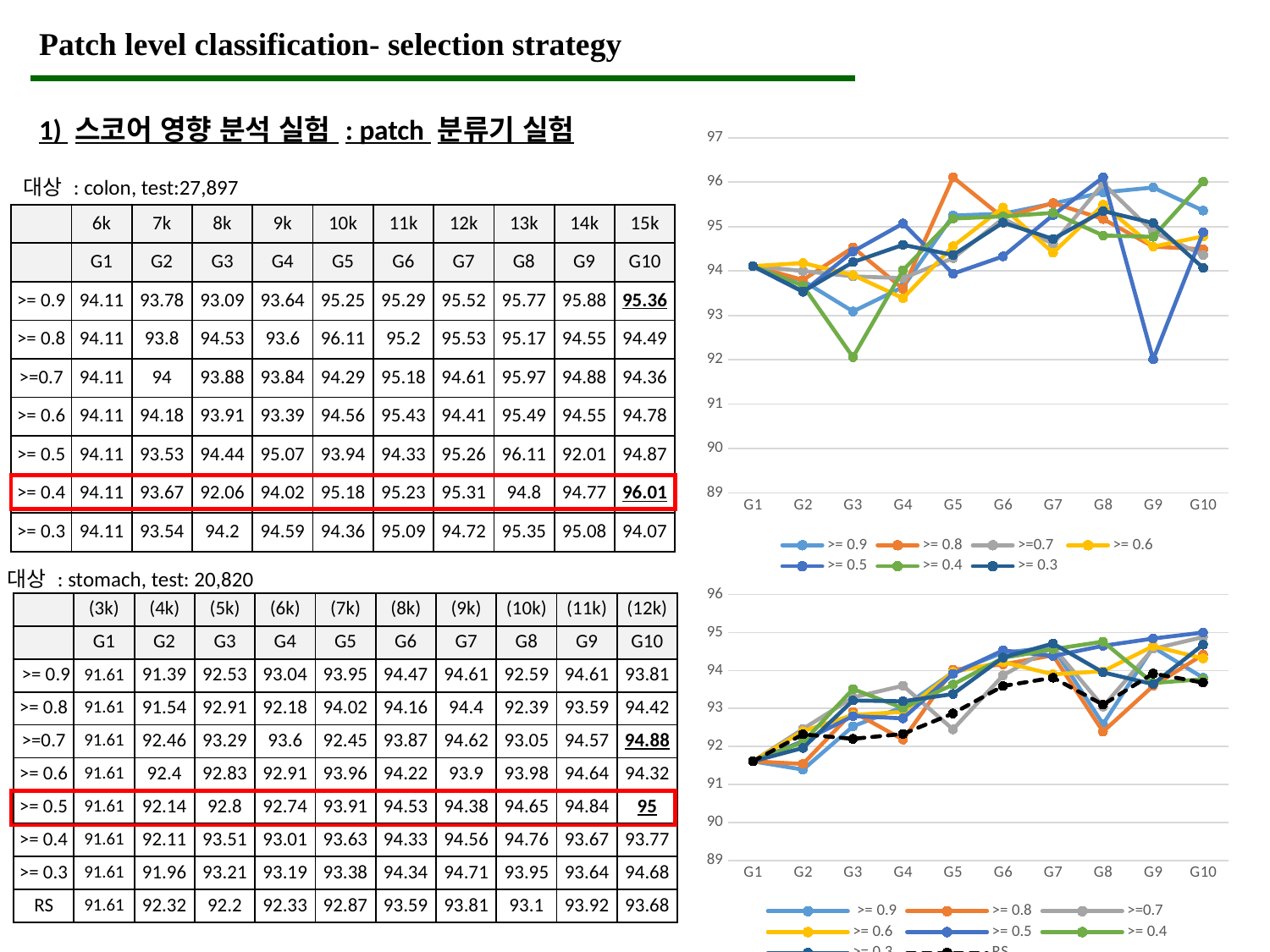

Patch level classification- selection strategy
1) 스코어 영향 분석 실험 : patch 분류기 실험

### Chart

| Category | >= 0.9 | >= 0.8 | >=0.7 | >= 0.6 | >= 0.5 | >= 0.4 | >= 0.3 |
|---|---|---|---|---|---|---|---|
| G1 | 94.11 | 94.11 | 94.11 | 94.11 | 94.11 | 94.11 | 94.11 |
| G2 | 93.78 | 93.8 | 94.0 | 94.18 | 93.53 | 93.67 | 93.54 |
| G3 | 93.09 | 94.53 | 93.88 | 93.91 | 94.44 | 92.06 | 94.2 |
| G4 | 93.64 | 93.6 | 93.84 | 93.39 | 95.07 | 94.02 | 94.59 |
| G5 | 95.25 | 96.11 | 94.29 | 94.56 | 93.94 | 95.18 | 94.36 |
| G6 | 95.29 | 95.2 | 95.18 | 95.43 | 94.33 | 95.23 | 95.09 |
| G7 | 95.52 | 95.53 | 94.61 | 94.41 | 95.26 | 95.31 | 94.72 |
| G8 | 95.77 | 95.17 | 95.97 | 95.49 | 96.11 | 94.8 | 95.35 |
| G9 | 95.88 | 94.55 | 94.88 | 94.55 | 92.01 | 94.77 | 95.08 |
| G10 | 95.36 | 94.49 | 94.36 | 94.78 | 94.87 | 96.01 | 94.07 |
대상 : colon, test:27,897
|  | 6k | 7k | 8k | 9k | 10k | 11k | 12k | 13k | 14k | 15k |
| --- | --- | --- | --- | --- | --- | --- | --- | --- | --- | --- |
|  | G1 | G2 | G3 | G4 | G5 | G6 | G7 | G8 | G9 | G10 |
| >= 0.9 | 94.11 | 93.78 | 93.09 | 93.64 | 95.25 | 95.29 | 95.52 | 95.77 | 95.88 | 95.36 |
| >= 0.8 | 94.11 | 93.8 | 94.53 | 93.6 | 96.11 | 95.2 | 95.53 | 95.17 | 94.55 | 94.49 |
| >=0.7 | 94.11 | 94 | 93.88 | 93.84 | 94.29 | 95.18 | 94.61 | 95.97 | 94.88 | 94.36 |
| >= 0.6 | 94.11 | 94.18 | 93.91 | 93.39 | 94.56 | 95.43 | 94.41 | 95.49 | 94.55 | 94.78 |
| >= 0.5 | 94.11 | 93.53 | 94.44 | 95.07 | 93.94 | 94.33 | 95.26 | 96.11 | 92.01 | 94.87 |
| >= 0.4 | 94.11 | 93.67 | 92.06 | 94.02 | 95.18 | 95.23 | 95.31 | 94.8 | 94.77 | 96.01 |
| >= 0.3 | 94.11 | 93.54 | 94.2 | 94.59 | 94.36 | 95.09 | 94.72 | 95.35 | 95.08 | 94.07 |

대상 : stomach, test: 20,820

### Chart

| Category |  >= 0.9 | >= 0.8 | >=0.7 | >= 0.6 | >= 0.5 | >= 0.4 | >= 0.3 | RS |
|---|---|---|---|---|---|---|---|---|
| G1 | 91.61 | 91.61 | 91.61 | 91.61 | 91.61 | 91.61 | 91.61 | 91.61 |
| G2 | 91.39 | 91.54 | 92.46 | 92.4 | 92.14 | 92.11 | 91.96 | 92.32 |
| G3 | 92.53 | 92.91 | 93.29 | 92.83 | 92.8 | 93.51 | 93.21 | 92.2 |
| G4 | 93.04 | 92.18 | 93.6 | 92.91 | 92.74 | 93.01 | 93.19 | 92.33 |
| G5 | 93.95 | 94.02 | 92.45 | 93.96 | 93.91 | 93.63 | 93.38 | 92.87 |
| G6 | 94.47 | 94.16 | 93.87 | 94.22 | 94.53 | 94.33 | 94.34 | 93.59 |
| G7 | 94.61 | 94.4 | 94.62 | 93.9 | 94.38 | 94.56 | 94.71 | 93.81 |
| G8 | 92.59 | 92.39 | 93.05 | 93.98 | 94.65 | 94.76 | 93.95 | 93.1 |
| G9 | 94.61 | 93.59 | 94.57 | 94.64 | 94.84 | 93.67 | 93.64 | 93.92 |
| G10 | 93.81 | 94.42 | 94.88 | 94.32 | 95.0 | 93.77 | 94.68 | 93.68 |
|  | (3k) | (4k) | (5k) | (6k) | (7k) | (8k) | (9k) | (10k) | (11k) | (12k) |
| --- | --- | --- | --- | --- | --- | --- | --- | --- | --- | --- |
|  | G1 | G2 | G3 | G4 | G5 | G6 | G7 | G8 | G9 | G10 |
| >= 0.9 | 91.61 | 91.39 | 92.53 | 93.04 | 93.95 | 94.47 | 94.61 | 92.59 | 94.61 | 93.81 |
| >= 0.8 | 91.61 | 91.54 | 92.91 | 92.18 | 94.02 | 94.16 | 94.4 | 92.39 | 93.59 | 94.42 |
| >=0.7 | 91.61 | 92.46 | 93.29 | 93.6 | 92.45 | 93.87 | 94.62 | 93.05 | 94.57 | 94.88 |
| >= 0.6 | 91.61 | 92.4 | 92.83 | 92.91 | 93.96 | 94.22 | 93.9 | 93.98 | 94.64 | 94.32 |
| >= 0.5 | 91.61 | 92.14 | 92.8 | 92.74 | 93.91 | 94.53 | 94.38 | 94.65 | 94.84 | 95 |
| >= 0.4 | 91.61 | 92.11 | 93.51 | 93.01 | 93.63 | 94.33 | 94.56 | 94.76 | 93.67 | 93.77 |
| >= 0.3 | 91.61 | 91.96 | 93.21 | 93.19 | 93.38 | 94.34 | 94.71 | 93.95 | 93.64 | 94.68 |
| RS | 91.61 | 92.32 | 92.2 | 92.33 | 92.87 | 93.59 | 93.81 | 93.1 | 93.92 | 93.68 |